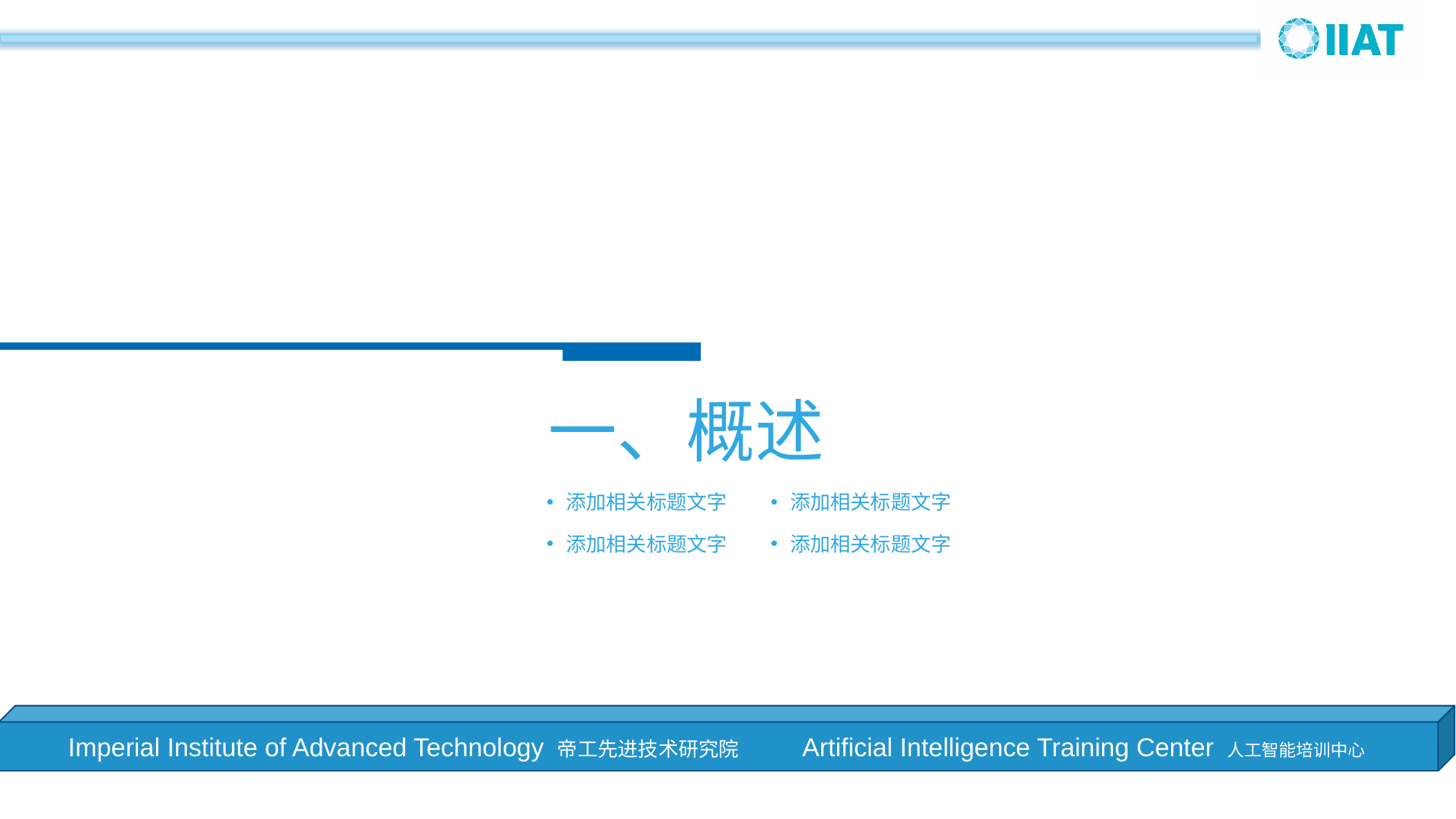

一、概述
添加相关标题文字
添加相关标题文字
添加相关标题文字
添加相关标题文字